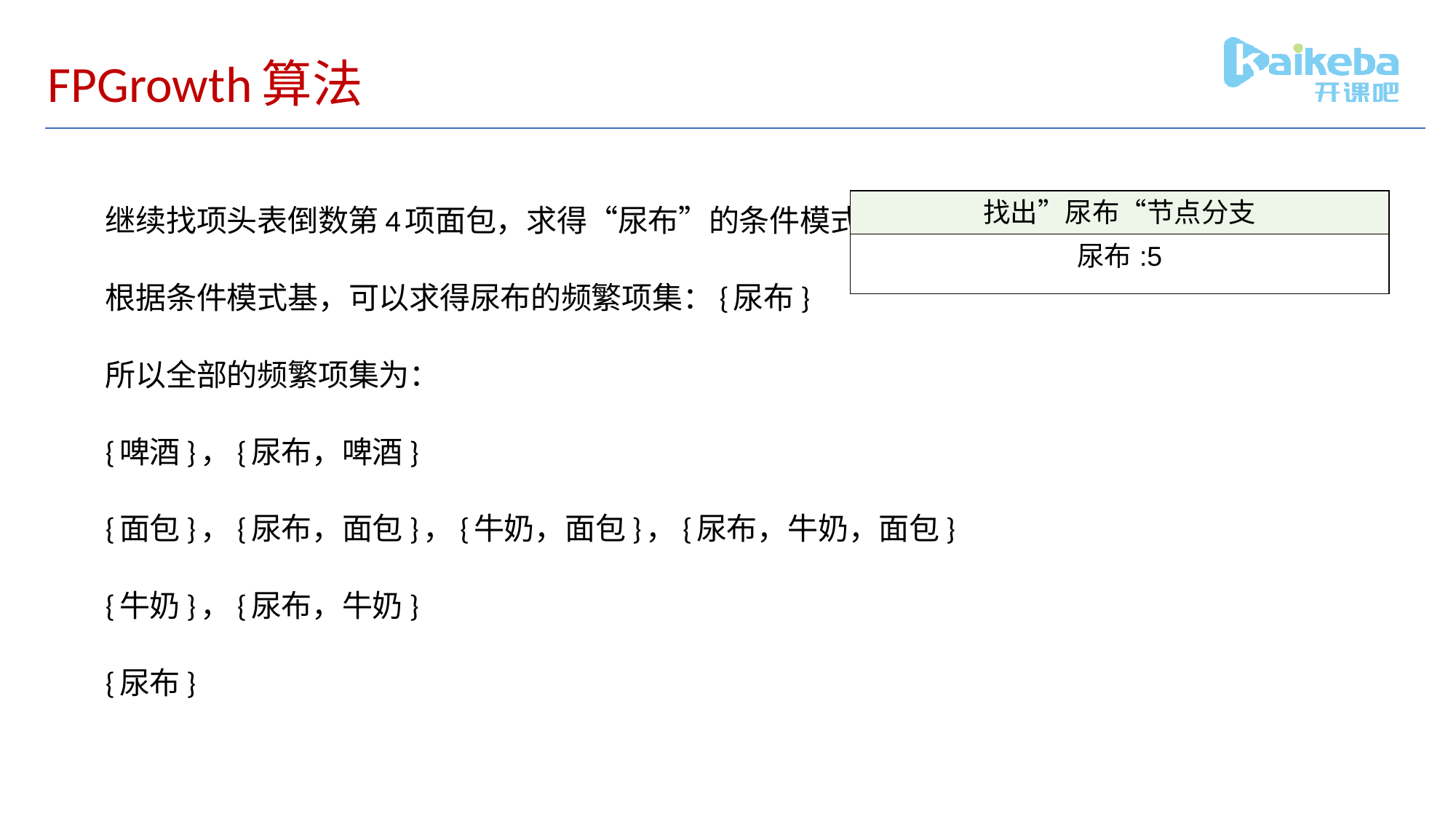

# FPGrowth算法
继续找项头表倒数第4项面包，求得“尿布”的条件模式基
根据条件模式基，可以求得尿布的频繁项集：{尿布}
所以全部的频繁项集为：
{啤酒}，{尿布，啤酒}
{面包}，{尿布，面包}，{牛奶，面包}，{尿布，牛奶，面包}
{牛奶}，{尿布，牛奶}
{尿布}
| 找出”尿布“节点分支 |
| --- |
| 尿布:5 |